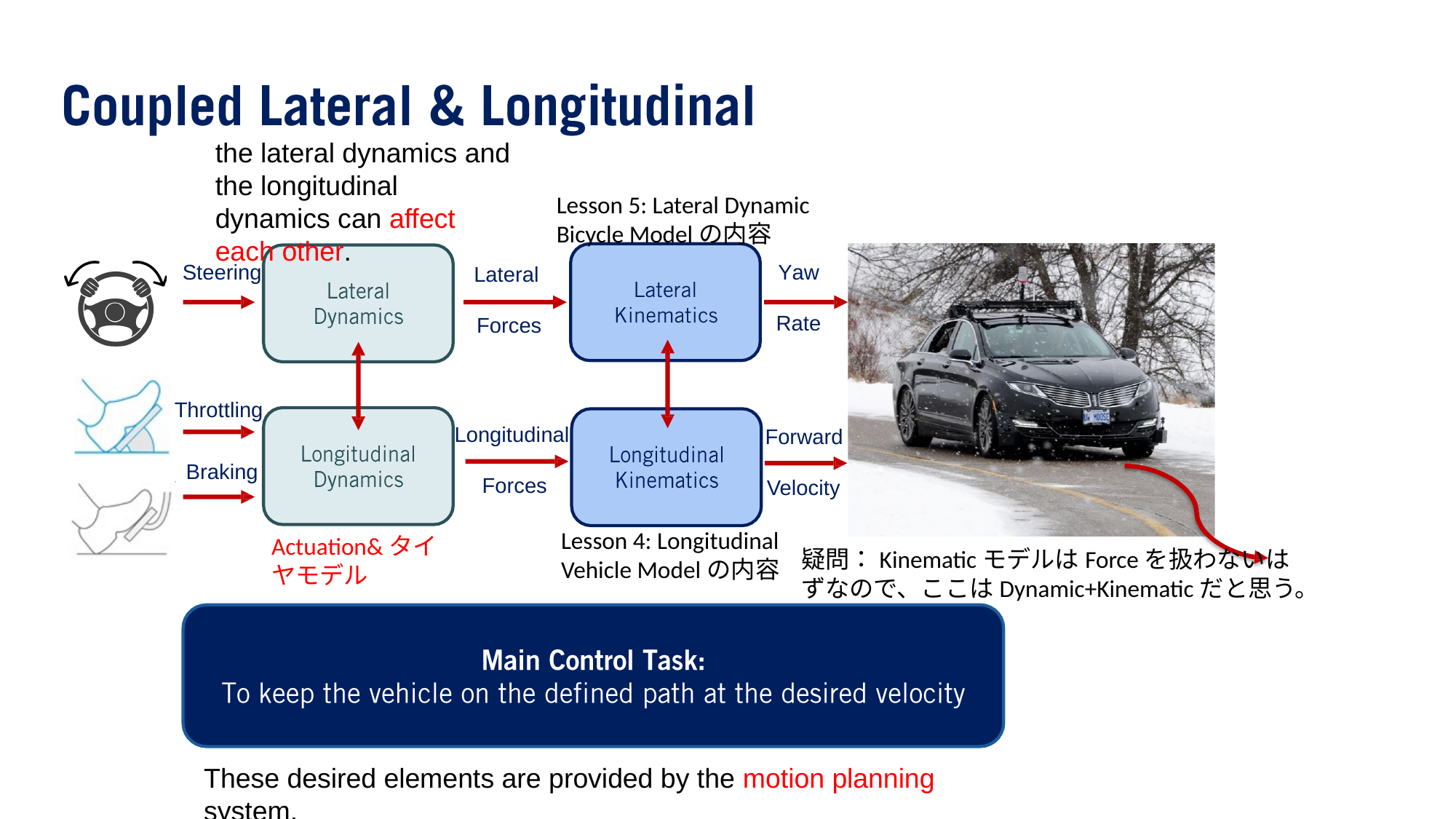

the lateral dynamics and the longitudinal dynamics can affect each other.
Lesson 5: Lateral Dynamic Bicycle Modelの内容

Steering
Yaw
Lateral

Rate
Forces

Throttling

Longitudinal
Forward

Braking

Forces
Velocity

Lesson 4: Longitudinal Vehicle Modelの内容
Actuation&タイヤモデル
疑問：KinematicモデルはForceを扱わないはずなので、ここはDynamic+Kinematicだと思う。

These desired elements are provided by the motion planning system.